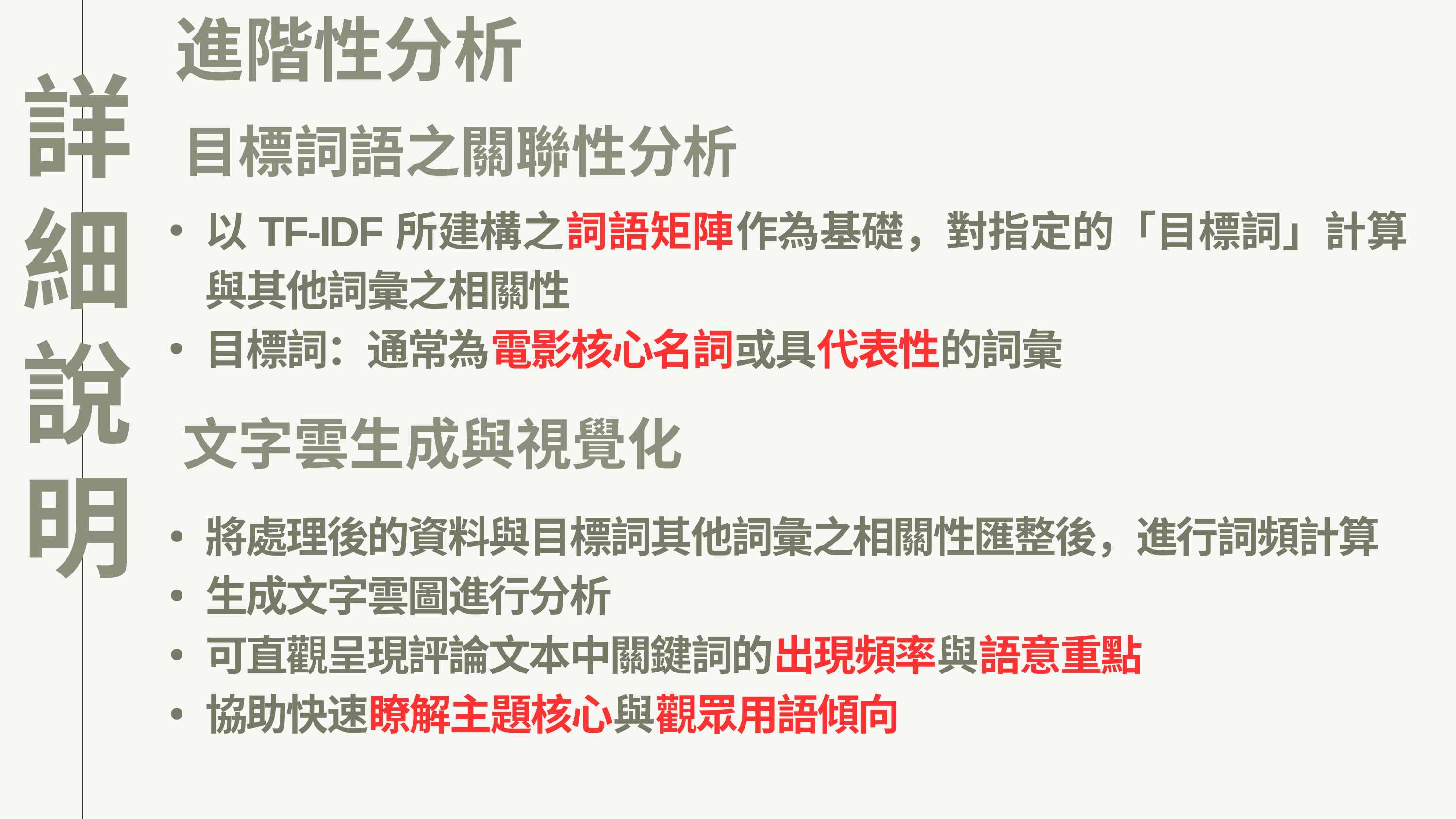

進階性分析
詳細說明
目標詞語之關聯性分析
以TF-IDF所建構之詞語矩陣作為基礎，對指定的「目標詞」計算與其他詞彙之相關性
目標詞：通常為電影核心名詞或具代表性的詞彙

文字雲生成與視覺化
將處理後的資料與目標詞其他詞彙之相關性匯整後，進行詞頻計算
生成文字雲圖進行分析
可直觀呈現評論文本中關鍵詞的出現頻率與語意重點
協助快速瞭解主題核心與觀眾用語傾向